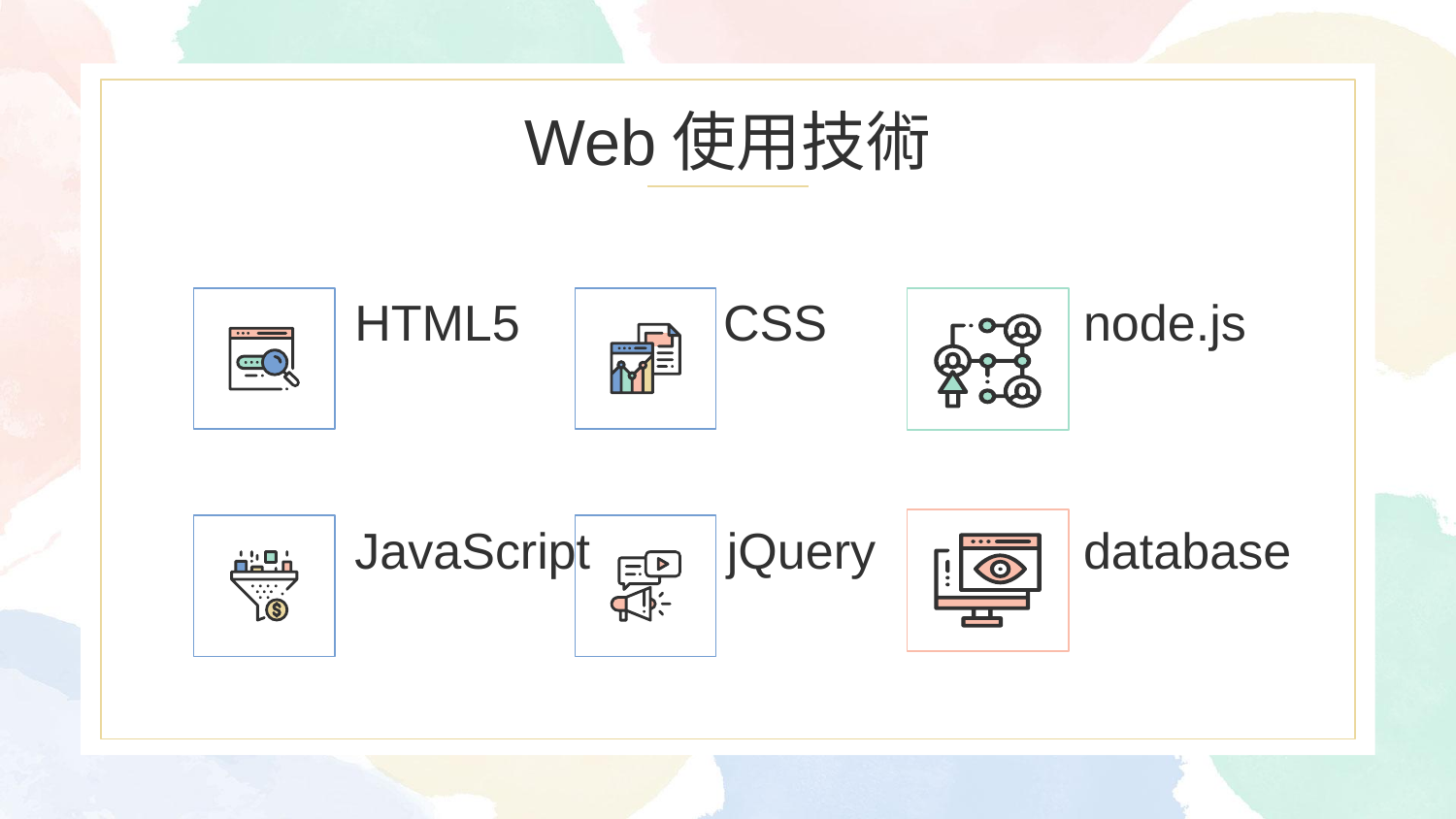

# Web使用技術
HTML5
CSS
node.js

JavaScript
jQuery
database